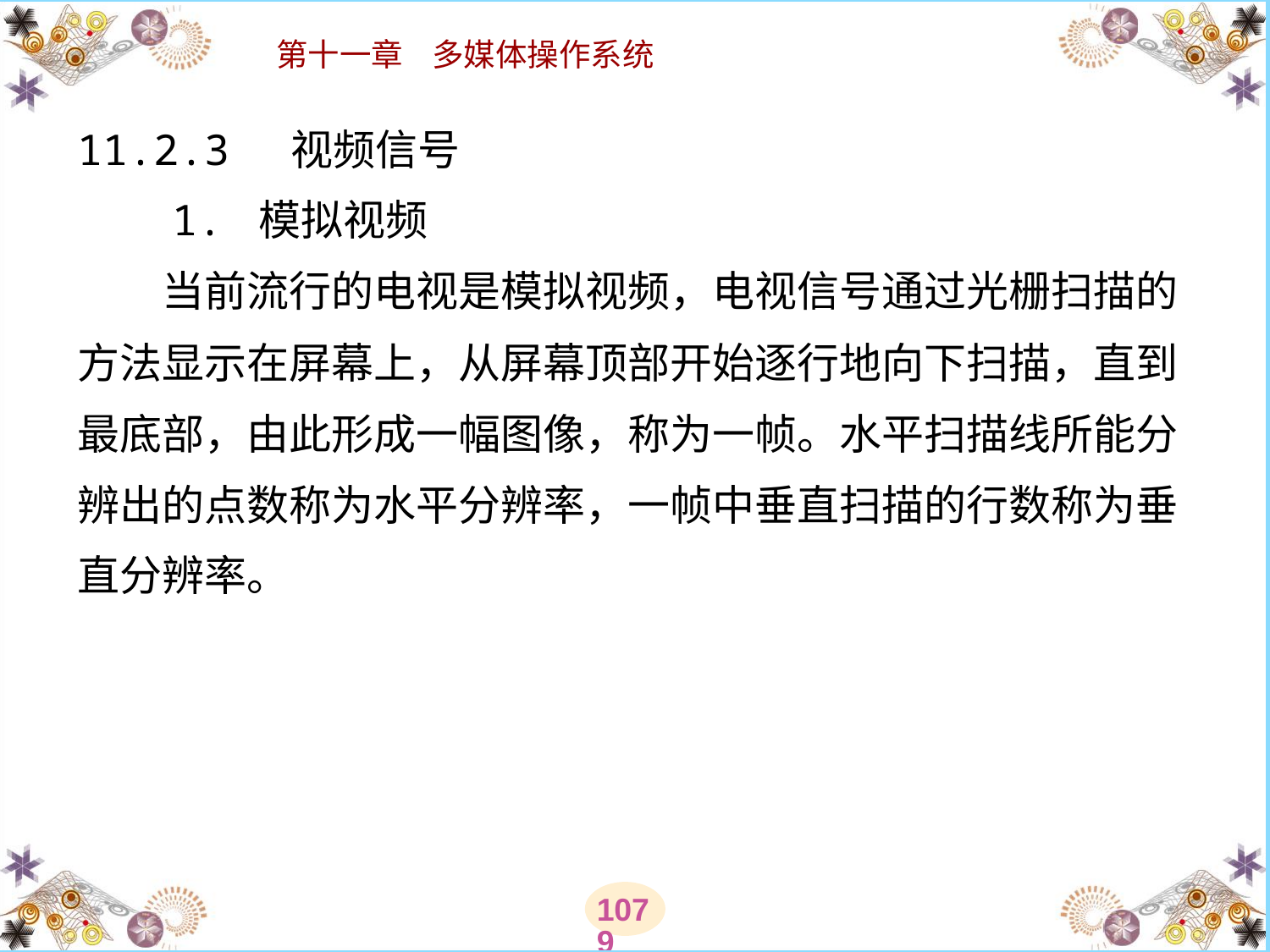

# 11.2.3  视频信号 　　1. 模拟视频 　　当前流行的电视是模拟视频，电视信号通过光栅扫描的方法显示在屏幕上，从屏幕顶部开始逐行地向下扫描，直到最底部，由此形成一幅图像，称为一帧。水平扫描线所能分辨出的点数称为水平分辨率，一帧中垂直扫描的行数称为垂直分辨率。